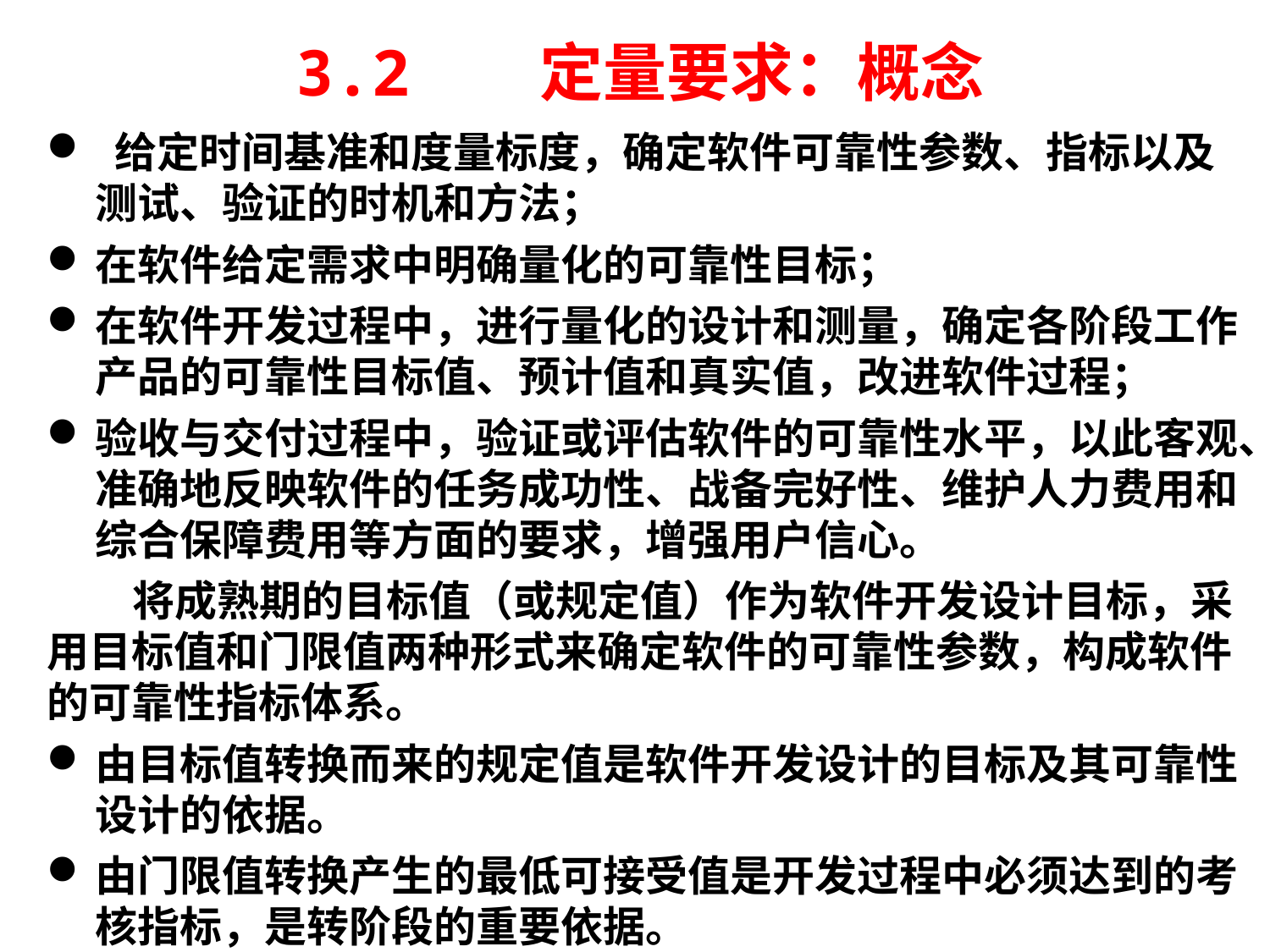

3.2   定量要求：概念
 给定时间基准和度量标度，确定软件可靠性参数、指标以及测试、验证的时机和方法；
在软件给定需求中明确量化的可靠性目标；
在软件开发过程中，进行量化的设计和测量，确定各阶段工作产品的可靠性目标值、预计值和真实值，改进软件过程；
验收与交付过程中，验证或评估软件的可靠性水平，以此客观、准确地反映软件的任务成功性、战备完好性、维护人力费用和综合保障费用等方面的要求，增强用户信心。
    将成熟期的目标值（或规定值）作为软件开发设计目标，采用目标值和门限值两种形式来确定软件的可靠性参数，构成软件的可靠性指标体系。
由目标值转换而来的规定值是软件开发设计的目标及其可靠性设计的依据。
由门限值转换产生的最低可接受值是开发过程中必须达到的考核指标，是转阶段的重要依据。